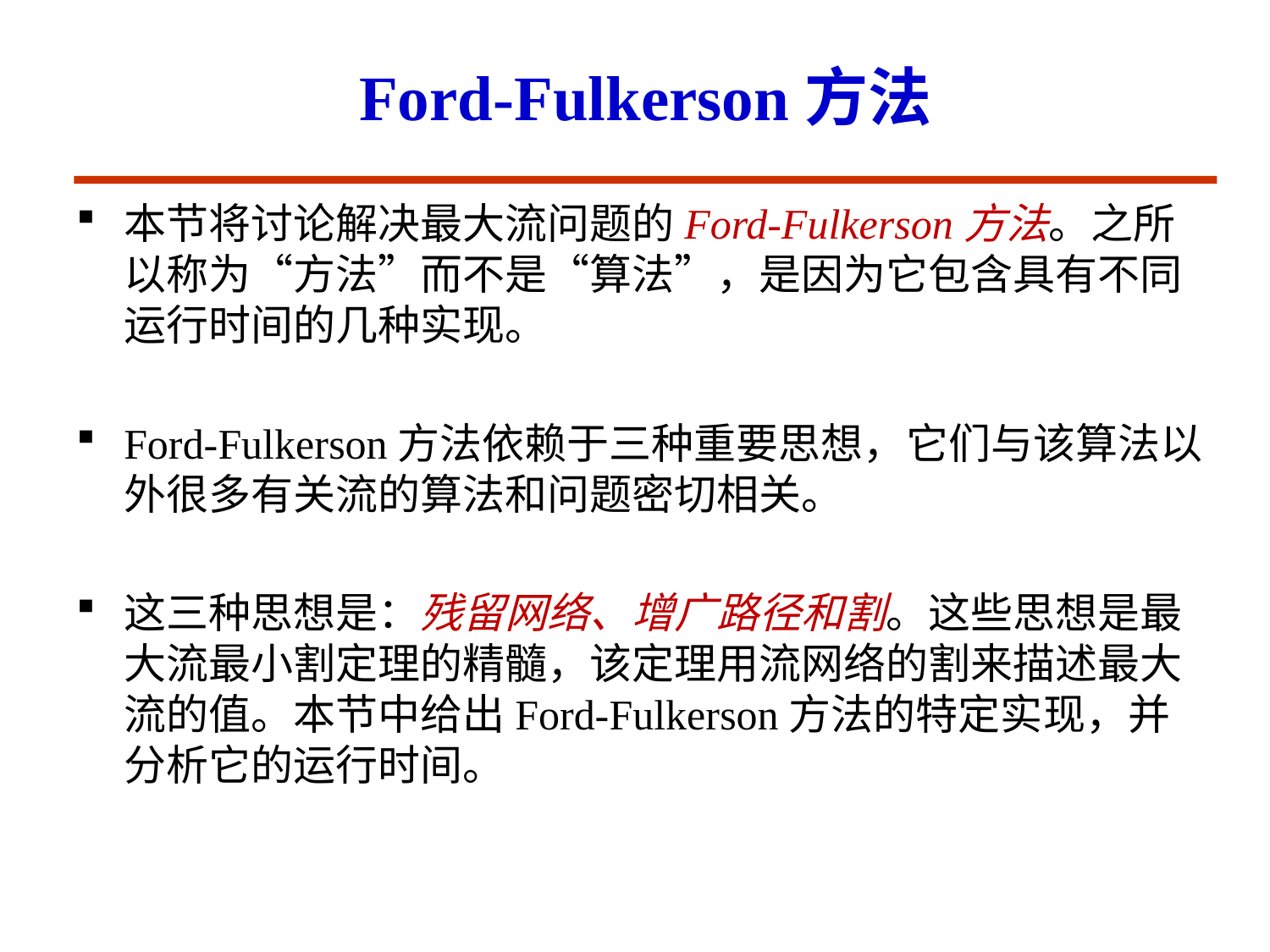

# Ford-Fulkerson方法
本节将讨论解决最大流问题的Ford-Fulkerson方法。之所以称为“方法”而不是“算法”，是因为它包含具有不同运行时间的几种实现。

Ford-Fulkerson方法依赖于三种重要思想，它们与该算法以外很多有关流的算法和问题密切相关。

这三种思想是：残留网络、增广路径和割。这些思想是最大流最小割定理的精髓，该定理用流网络的割来描述最大流的值。本节中给出Ford-Fulkerson方法的特定实现，并分析它的运行时间。